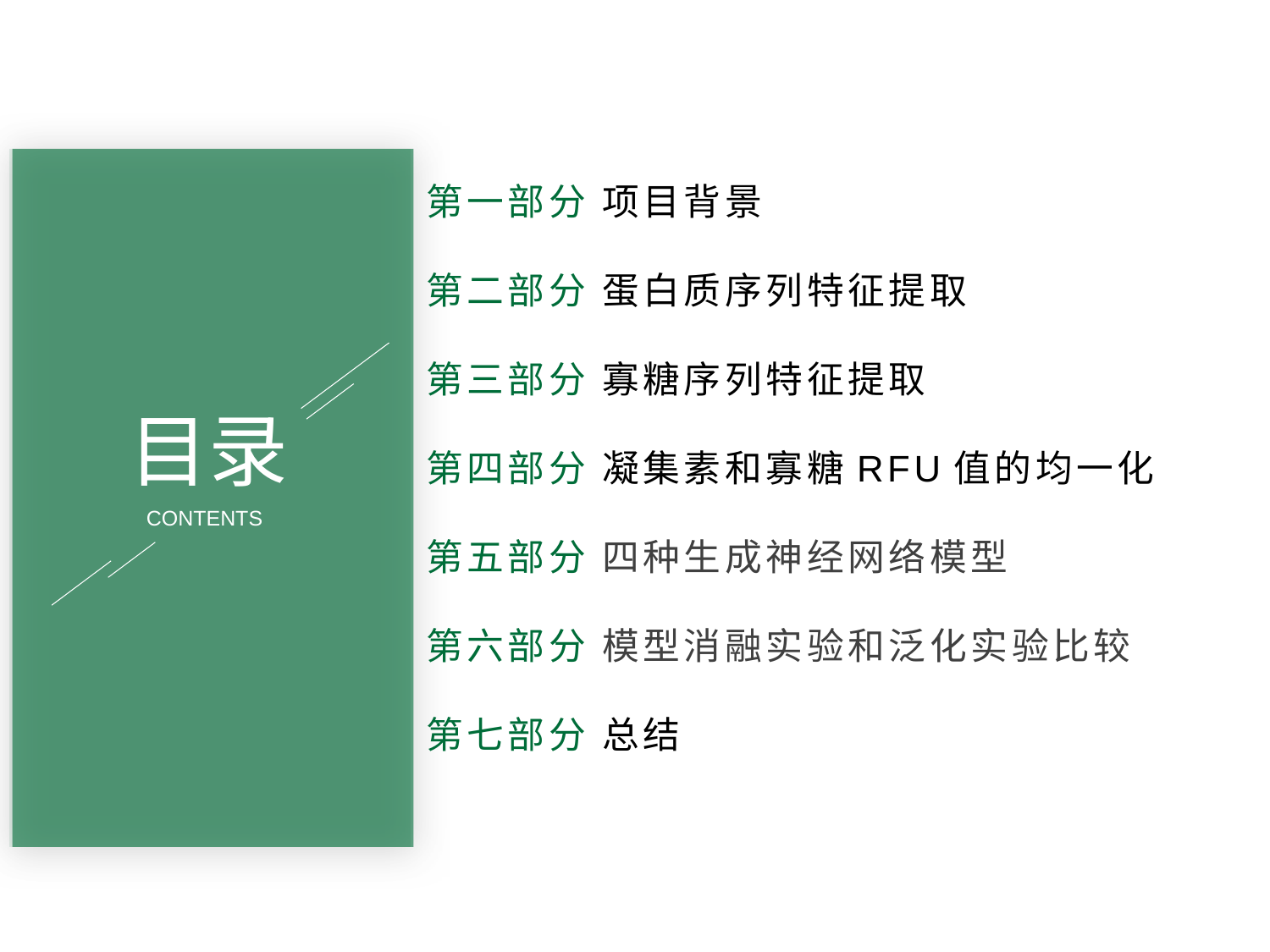

第一部分 项目背景

第二部分 蛋白质序列特征提取

第三部分 寡糖序列特征提取

第四部分 凝集素和寡糖RFU值的均一化

第五部分 四种生成神经网络模型

第六部分 模型消融实验和泛化实验比较

第七部分 总结

目录
CONTENTS